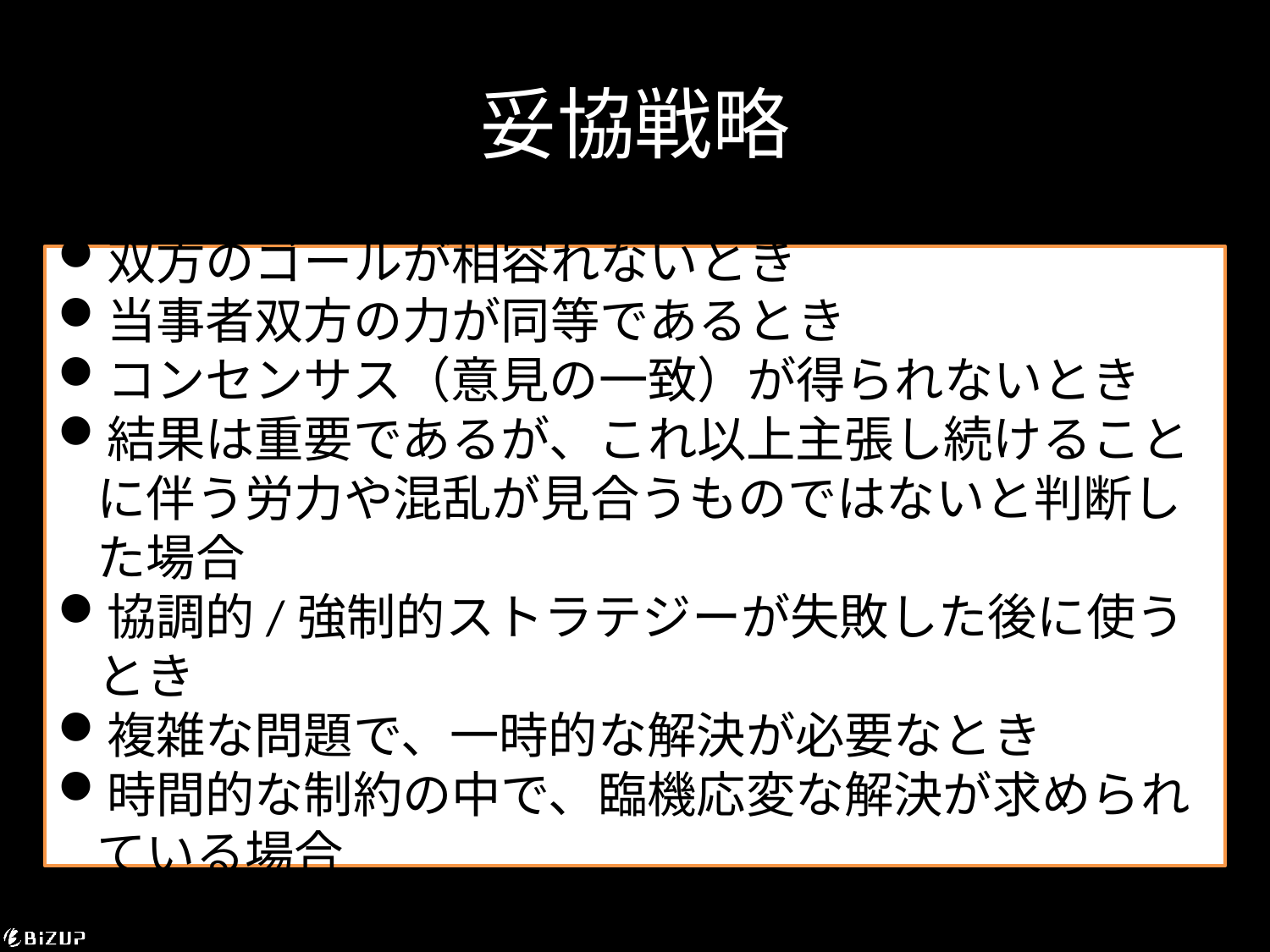

# 妥協戦略
双方のゴールが相容れないとき
当事者双方の力が同等であるとき
コンセンサス（意見の一致）が得られないとき
結果は重要であるが、これ以上主張し続けることに伴う労力や混乱が見合うものではないと判断した場合
協調的/強制的ストラテジーが失敗した後に使うとき
複雑な問題で、一時的な解決が必要なとき
時間的な制約の中で、臨機応変な解決が求められている場合